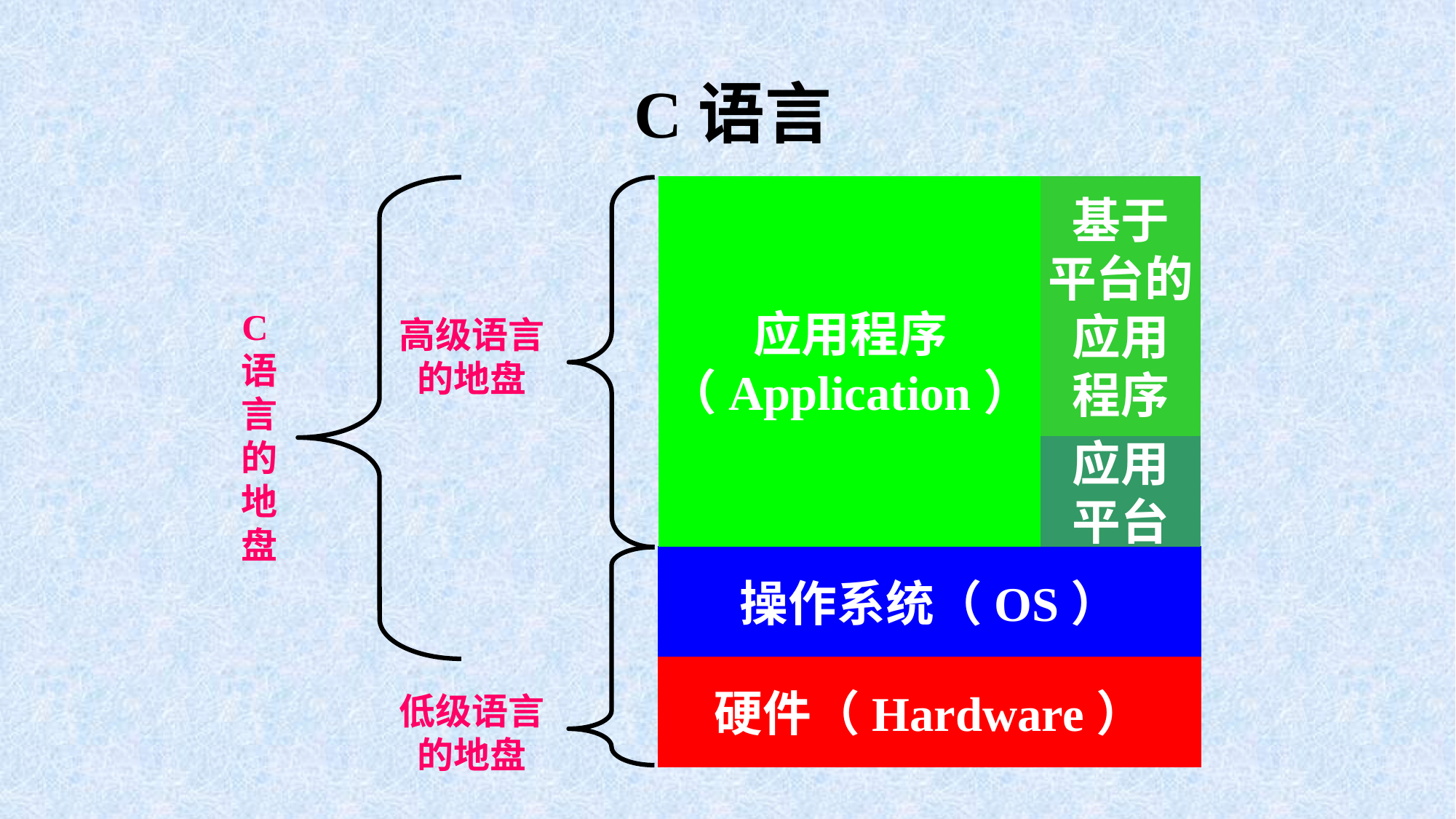

# C语言

应用程序
（Application）
基于
平台的
应用
程序
C语言的地盘
高级语言的地盘
应用
平台

操作系统（OS）
硬件（Hardware）
低级语言的地盘